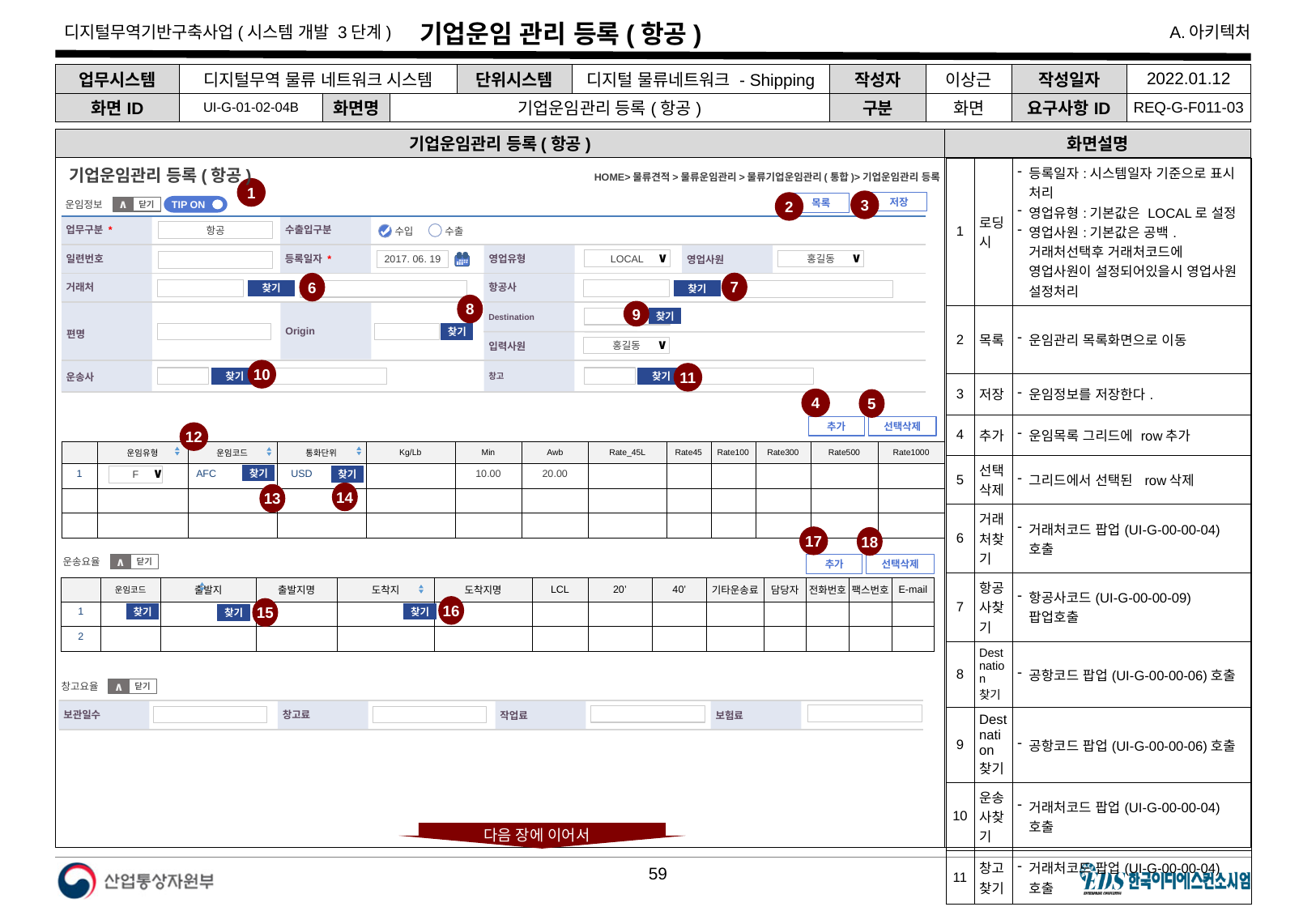

# 기업운임 관리 등록(항공)
| 업무시스템 | 디지털무역 물류 네트워크 시스템 |  |  | 단위시스템 | 디지털 물류네트워크 - Shipping | 작성자 | 이상근 | 작성일자 | 2022.01.12 |
| --- | --- | --- | --- | --- | --- | --- | --- | --- | --- |
| 화면ID | UI-G-01-02-04B | 화면명 | 기업운임관리 등록(항공) |  |  | 구분 | 화면 | 요구사항ID | REQ-G-F011-03 |
기업운임관리 등록(항공)

화면설명

| 1 | 로딩시 | 등록일자:시스템일자 기준으로 표시 처리 영업유형:기본값은 LOCAL로 설정 영업사원:기본값은 공백. 거래처선택후 거래처코드에 영업사원이 설정되어있을시 영업사원 설정처리 |
| --- | --- | --- |
| 2 | 목록 | 운임관리 목록화면으로 이동 |
| 3 | 저장 | 운임정보를 저장한다. |
| 4 | 추가 | 운임목록 그리드에 row추가 |
| 5 | 선택삭제 | 그리드에서 선택된 row삭제 |
| 6 | 거래처찾기 | 거래처코드 팝업(UI-G-00-00-04)호출 |
| 7 | 항공사찾기 | 항공사코드(UI-G-00-00-09) 팝업호출 |
| 8 | Destnation찾기 | 공항코드 팝업(UI-G-00-00-06)호출 |
| 9 | Destnation찾기 | 공항코드 팝업(UI-G-00-00-06)호출 |
| 10 | 운송사찾기 | 거래처코드 팝업(UI-G-00-00-04) 호출 |
| 11 | 창고찾기 | 거래처코드 팝업(UI-G-00-00-04) 호출 |
HOME>물류견적>물류운임관리>물류기업운임관리(통합)>기업운임관리 등록
기업운임관리 등록(항공)
1
3
2
저장
목록
운임정보
TIP ON

닫기
∧
수출입구분
업무구분 *
항공

수출

수입
일련번호
등록일자 *
영업유형
영업사원
LOCAL
∨
홍길동
∨
2017. 06. 19

7
거래처
항공사
6

찾기

찾기

8
9
Origin
편명
Destination
찾기

∨

찾기

입력사원
홍길동
∨
10
운송사
창고
11

찾기

찾기
4
5
추가
선택삭제
12
|  | 운임유형 | 운임코드 | 통화단위 | Kg/Lb | Min | Awb | Rate\_45L | Rate45 | Rate100 | Rate300 | Rate500 | Rate1000 |
| --- | --- | --- | --- | --- | --- | --- | --- | --- | --- | --- | --- | --- |
| 1 |  | AFC | USD |  | 10.00 | 20.00 |  |  |  |  |  |  |
|  |  |  |  |  |  |  |  |  |  |  |  |  |
|  |  |  |  |  |  |  |  |  |  |  |  |  |

찾기
F
∨
찾기
14
13
17
18
운송요율
닫기
∧
추가
선택삭제
|  | 운임코드 | 출발지 | 출발지명 | 도착지 | 도착지명 | LCL | 20’ | 40’ | 기타운송료 | 담당자 | 전화번호 | 팩스번호 | E-mail |
| --- | --- | --- | --- | --- | --- | --- | --- | --- | --- | --- | --- | --- | --- |
| 1 |  |  |  |  |  |  |  |  |  |  |  |  |  |
| 2 |  |  |  |  |  |  |  |  |  |  |  |  |  |

16
15
찾기
찾기
찾기
창고요율
닫기
∧
보관일수
창고료
보험료
작업료

다음 장에 이어서